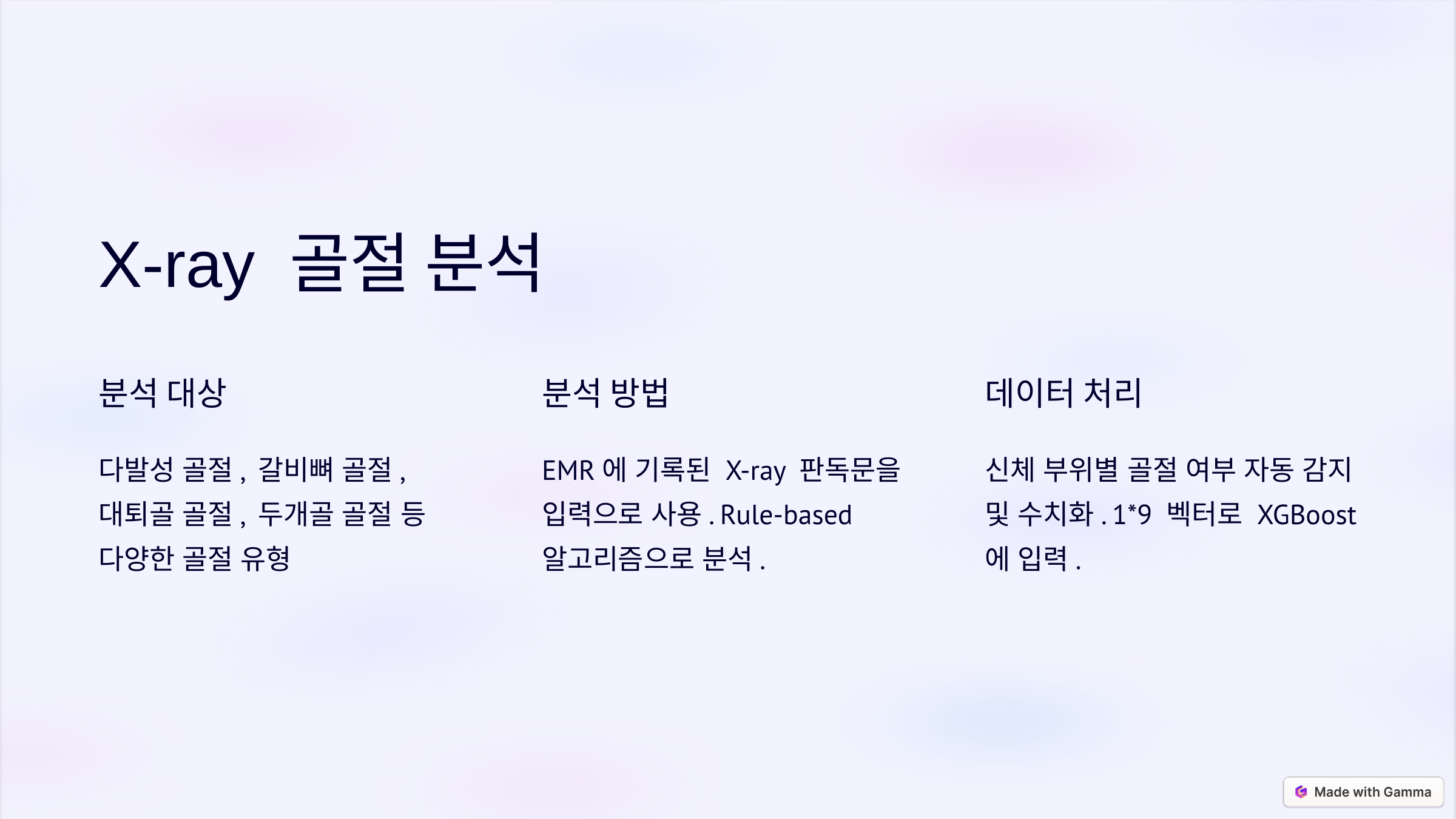

X-ray 골절 분석
분석 대상
분석 방법
데이터 처리
다발성 골절, 갈비뼈 골절, 대퇴골 골절, 두개골 골절 등 다양한 골절 유형
EMR에 기록된 X-ray 판독문을 입력으로 사용. Rule-based 알고리즘으로 분석.
신체 부위별 골절 여부 자동 감지 및 수치화. 1*9 벡터로 XGBoost에 입력.